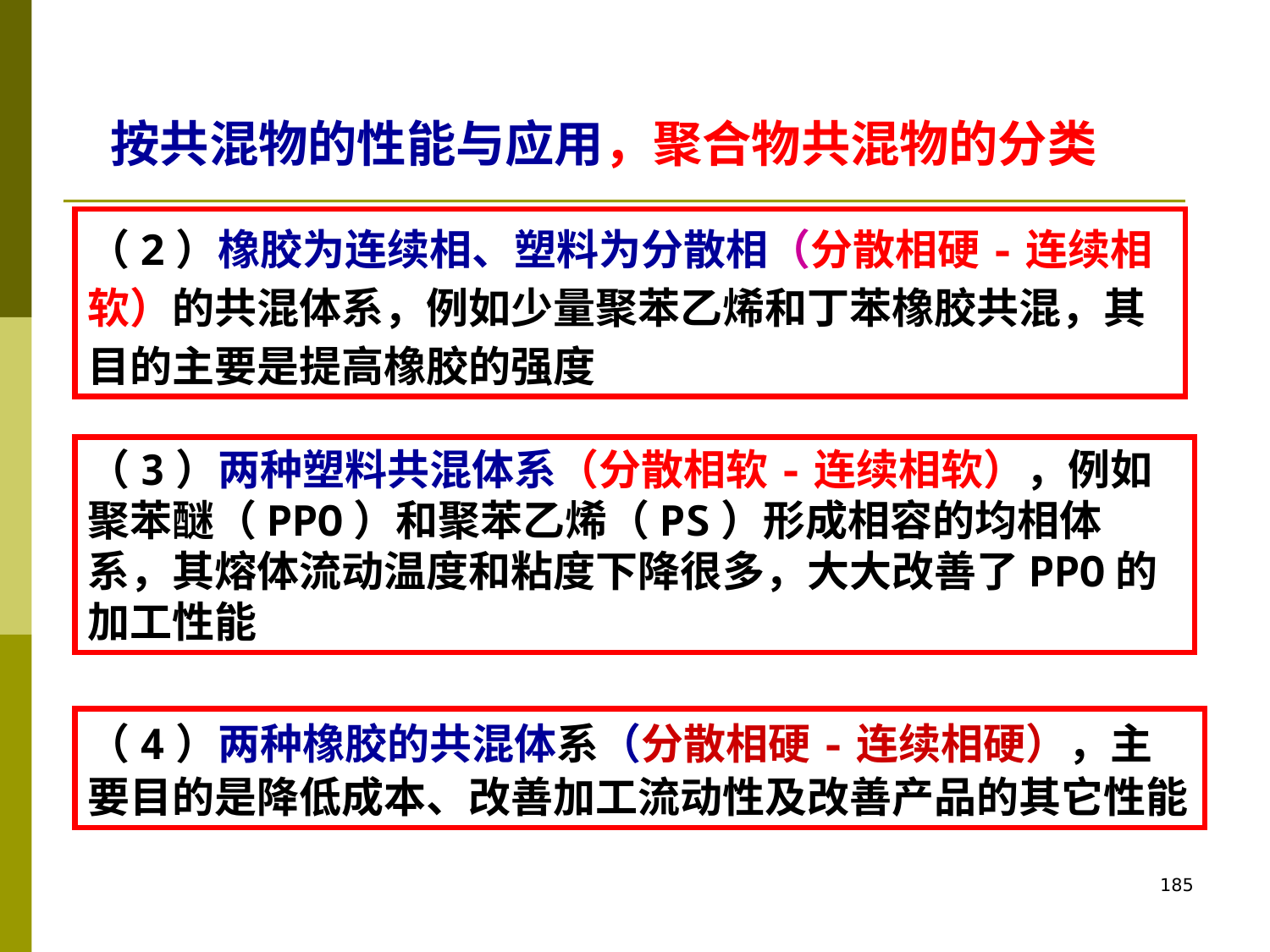

按共混物的性能与应用，聚合物共混物的分类
（2）橡胶为连续相、塑料为分散相（分散相硬-连续相软）的共混体系，例如少量聚苯乙烯和丁苯橡胶共混，其目的主要是提高橡胶的强度
（3）两种塑料共混体系（分散相软-连续相软），例如聚苯醚（PPO）和聚苯乙烯（PS）形成相容的均相体系，其熔体流动温度和粘度下降很多，大大改善了PPO的加工性能
（4）两种橡胶的共混体系（分散相硬-连续相硬），主要目的是降低成本、改善加工流动性及改善产品的其它性能
185